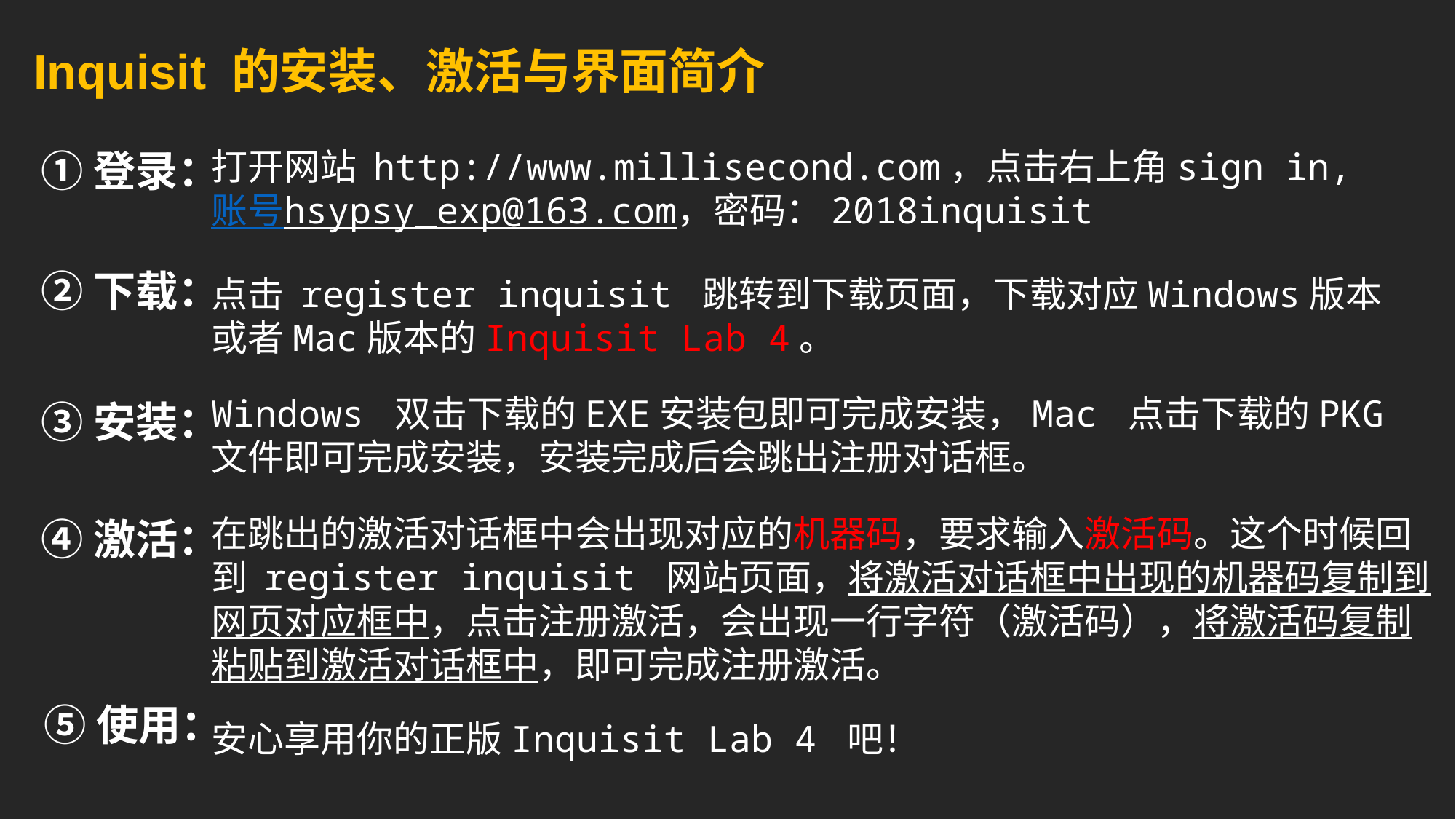

Inquisit 的安装、激活与界面简介
①登录：
打开网站 http://www.millisecond.com，点击右上角sign in, 账号hsypsy_exp@163.com，密码：2018inquisit
②下载：
点击 register inquisit 跳转到下载页面，下载对应Windows版本或者Mac版本的Inquisit Lab 4。
Windows 双击下载的EXE安装包即可完成安装，Mac 点击下载的PKG文件即可完成安装，安装完成后会跳出注册对话框。
③安装：
在跳出的激活对话框中会出现对应的机器码，要求输入激活码。这个时候回到 register inquisit 网站页面，将激活对话框中出现的机器码复制到网页对应框中，点击注册激活，会出现一行字符（激活码），将激活码复制粘贴到激活对话框中，即可完成注册激活。
④激活：
安心享用你的正版Inquisit Lab 4 吧！
⑤使用：